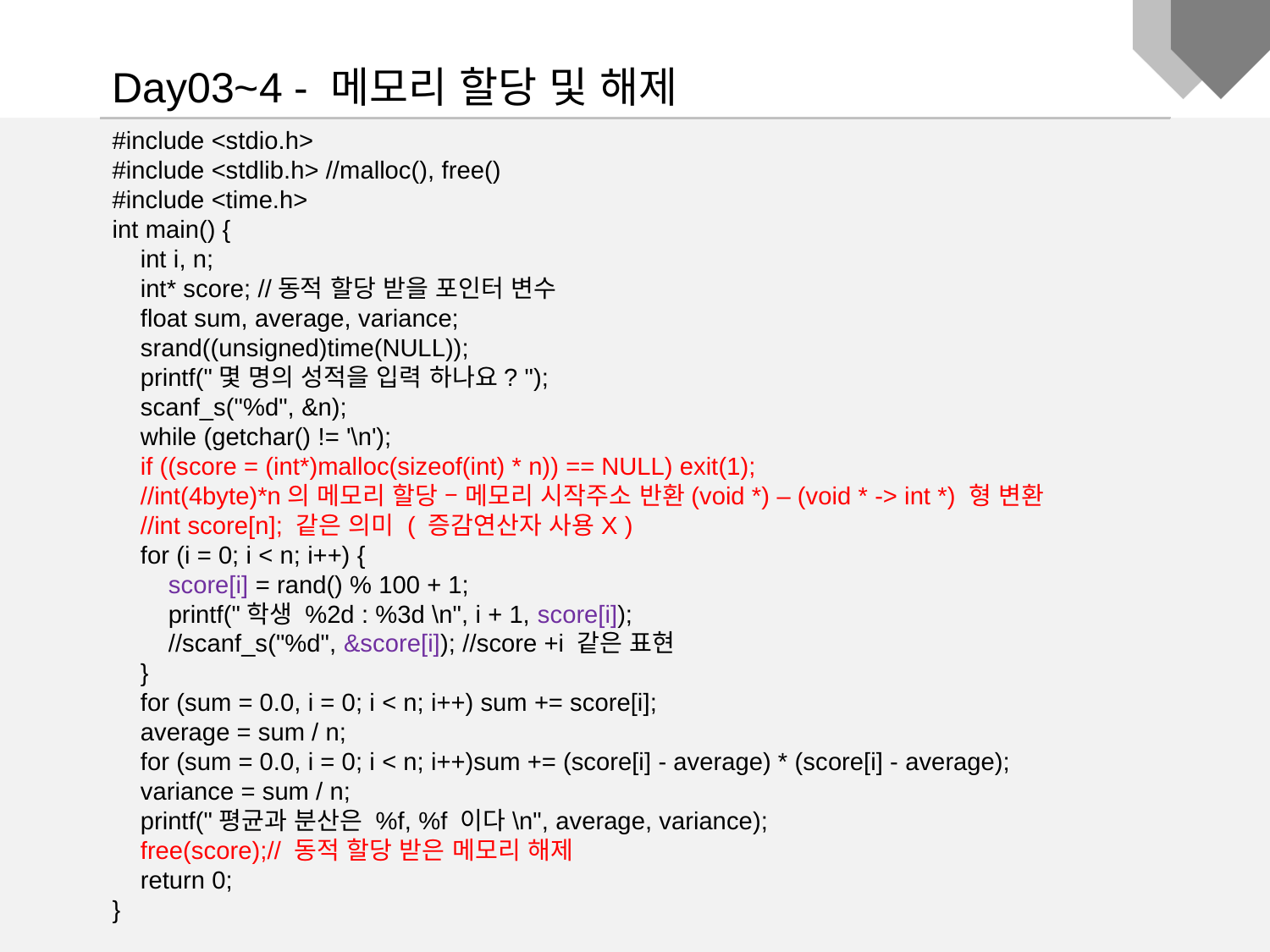

Day03~4 - 메모리 할당 및 해제
#include <stdio.h>
#include <stdlib.h> //malloc(), free()
#include <time.h>
int main() {
    int i, n;
    int* score; //동적 할당 받을 포인터 변수
    float sum, average, variance;
    srand((unsigned)time(NULL));
    printf("몇 명의 성적을 입력 하나요? ");
    scanf_s("%d", &n);
    while (getchar() != '\n');
    if ((score = (int*)malloc(sizeof(int) * n)) == NULL) exit(1);
    //int(4byte)*n의 메모리 할당 – 메모리 시작주소 반환(void *) – (void * -> int *) 형 변환
    //int score[n]; 같은 의미 ( 증감연산자 사용X )
    for (i = 0; i < n; i++) {
        score[i] = rand() % 100 + 1;
        printf("학생 %2d : %3d \n", i + 1, score[i]);
        //scanf_s("%d", &score[i]); //score +i 같은 표현
    }
    for (sum = 0.0, i = 0; i < n; i++) sum += score[i];
    average = sum / n;
    for (sum = 0.0, i = 0; i < n; i++)sum += (score[i] - average) * (score[i] - average);
    variance = sum / n;
    printf("평균과 분산은 %f, %f 이다\n", average, variance);
    free(score);// 동적 할당 받은 메모리 해제
    return 0;
}